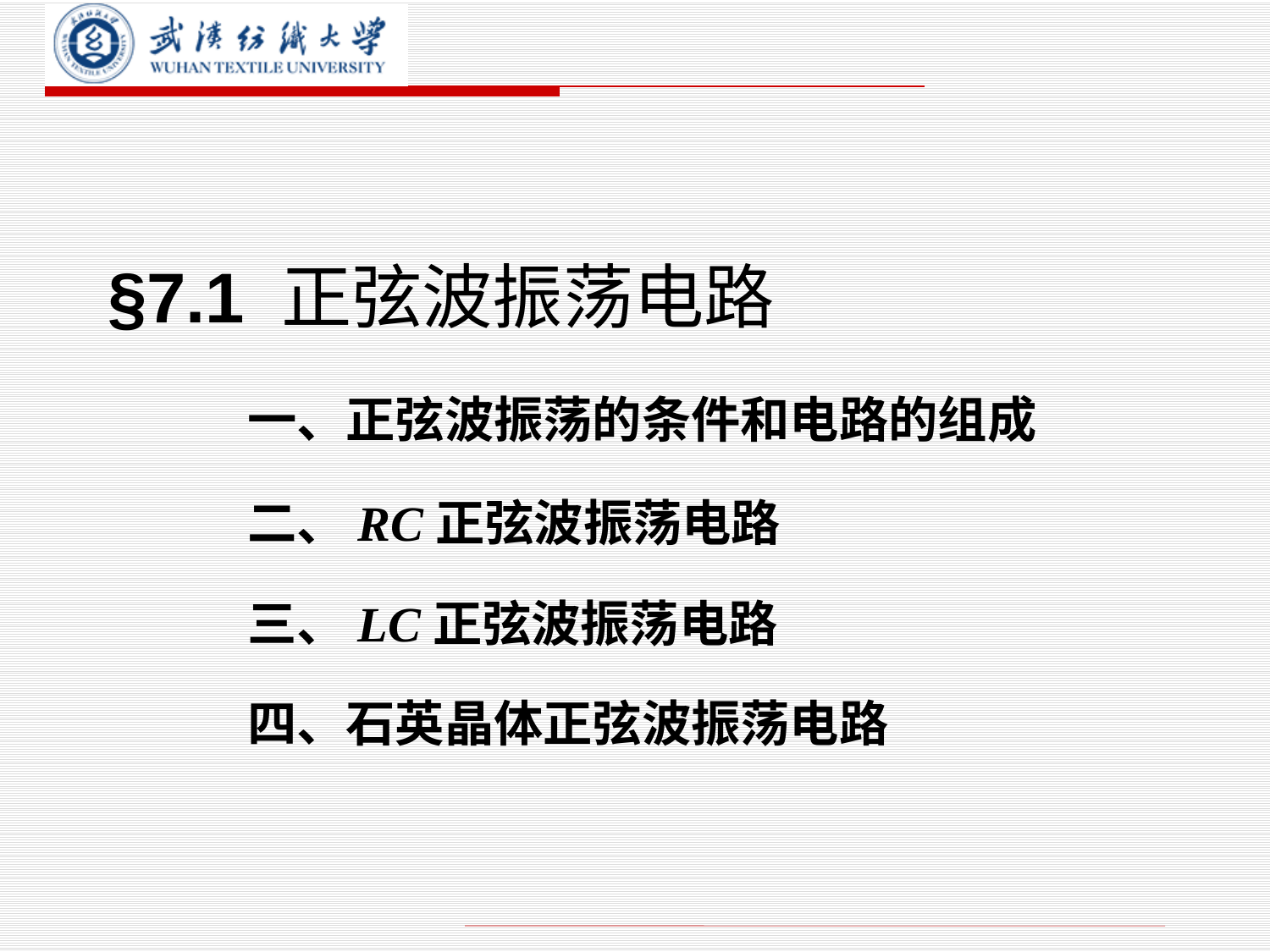

# §7.1 正弦波振荡电路
一、正弦波振荡的条件和电路的组成
二、RC正弦波振荡电路
三、LC正弦波振荡电路
四、石英晶体正弦波振荡电路